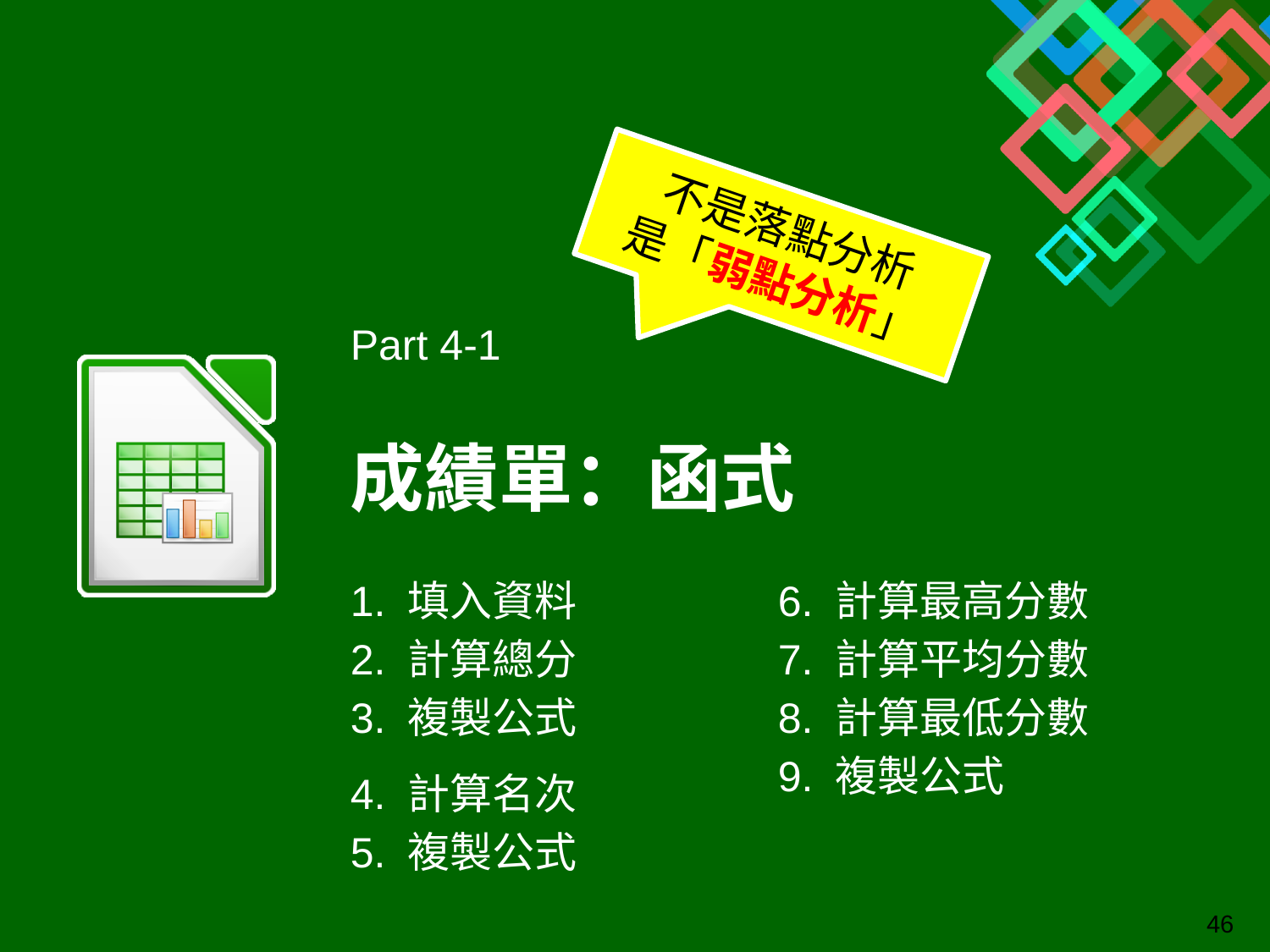

Part 4-1
不是落點分析
是「弱點分析」
# 成績單：函式
1. 填入資料
2. 計算總分
3. 複製公式
4. 計算名次
5. 複製公式
6. 計算最高分數
7. 計算平均分數
8. 計算最低分數
9. 複製公式

46